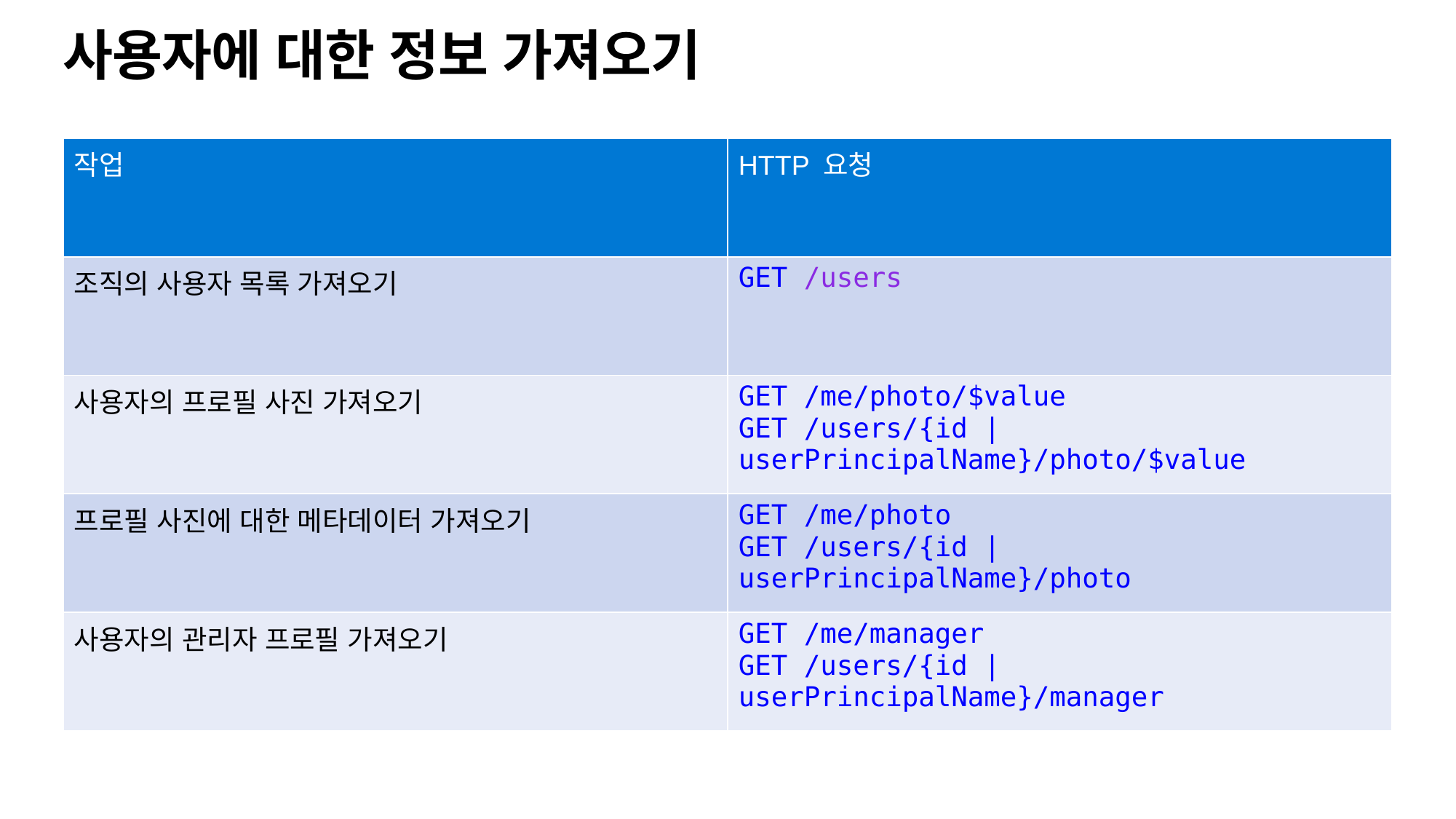

# 사용자에 대한 정보 가져오기
| 작업 | HTTP 요청 |
| --- | --- |
| 조직의 사용자 목록 가져오기 | GET /users |
| 사용자의 프로필 사진 가져오기 | GET /me/photo/$value GET /users/{id | userPrincipalName}/photo/$value |
| 프로필 사진에 대한 메타데이터 가져오기 | GET /me/photo GET /users/{id | userPrincipalName}/photo |
| 사용자의 관리자 프로필 가져오기 | GET /me/manager GET /users/{id | userPrincipalName}/manager |